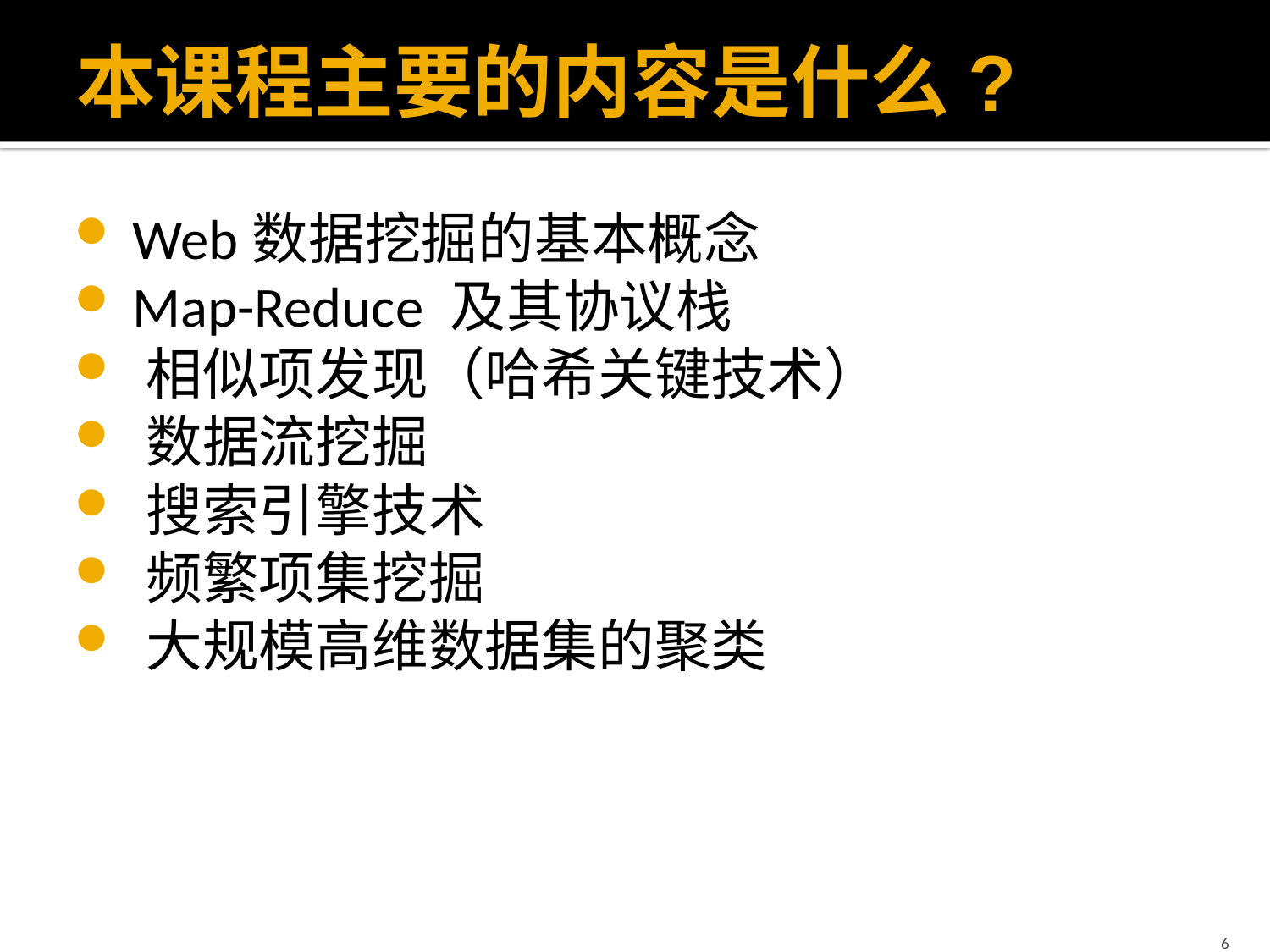

# 本课程主要的内容是什么?
 Web数据挖掘的基本概念
 Map-Reduce 及其协议栈
 相似项发现（哈希关键技术）
 数据流挖掘
 搜索引擎技术
 频繁项集挖掘
 大规模高维数据集的聚类
6